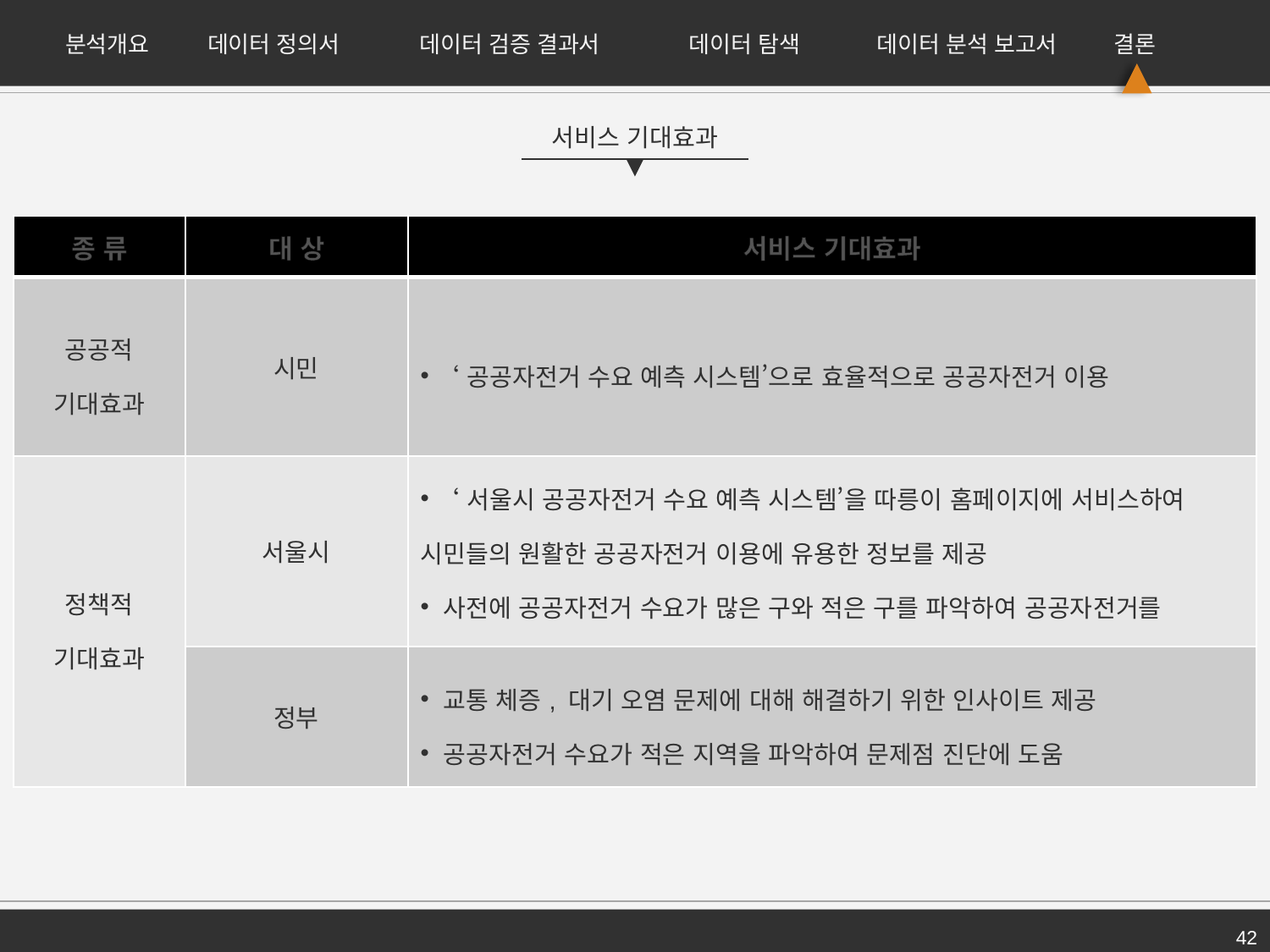

분석개요
데이터 정의서
데이터 검증 결과서
데이터 탐색
데이터 분석 보고서
결론

서비스 기대효과

| 종 류 | 대 상 | 서비스 기대효과 |
| --- | --- | --- |
| 공공적 기대효과 | 시민 | ‘공공자전거 수요 예측 시스템’으로 효율적으로 공공자전거 이용 |
| 정책적 기대효과 | 서울시 | ‘서울시 공공자전거 수요 예측 시스템’을 따릉이 홈페이지에 서비스하여 시민들의 원활한 공공자전거 이용에 유용한 정보를 제공 사전에 공공자전거 수요가 많은 구와 적은 구를 파악하여 공공자전거를 적재적소에 배치함으로써 효율적인 예산 활용 |
|  | 정부 | 교통 체증, 대기 오염 문제에 대해 해결하기 위한 인사이트 제공 공공자전거 수요가 적은 지역을 파악하여 문제점 진단에 도움 |

42